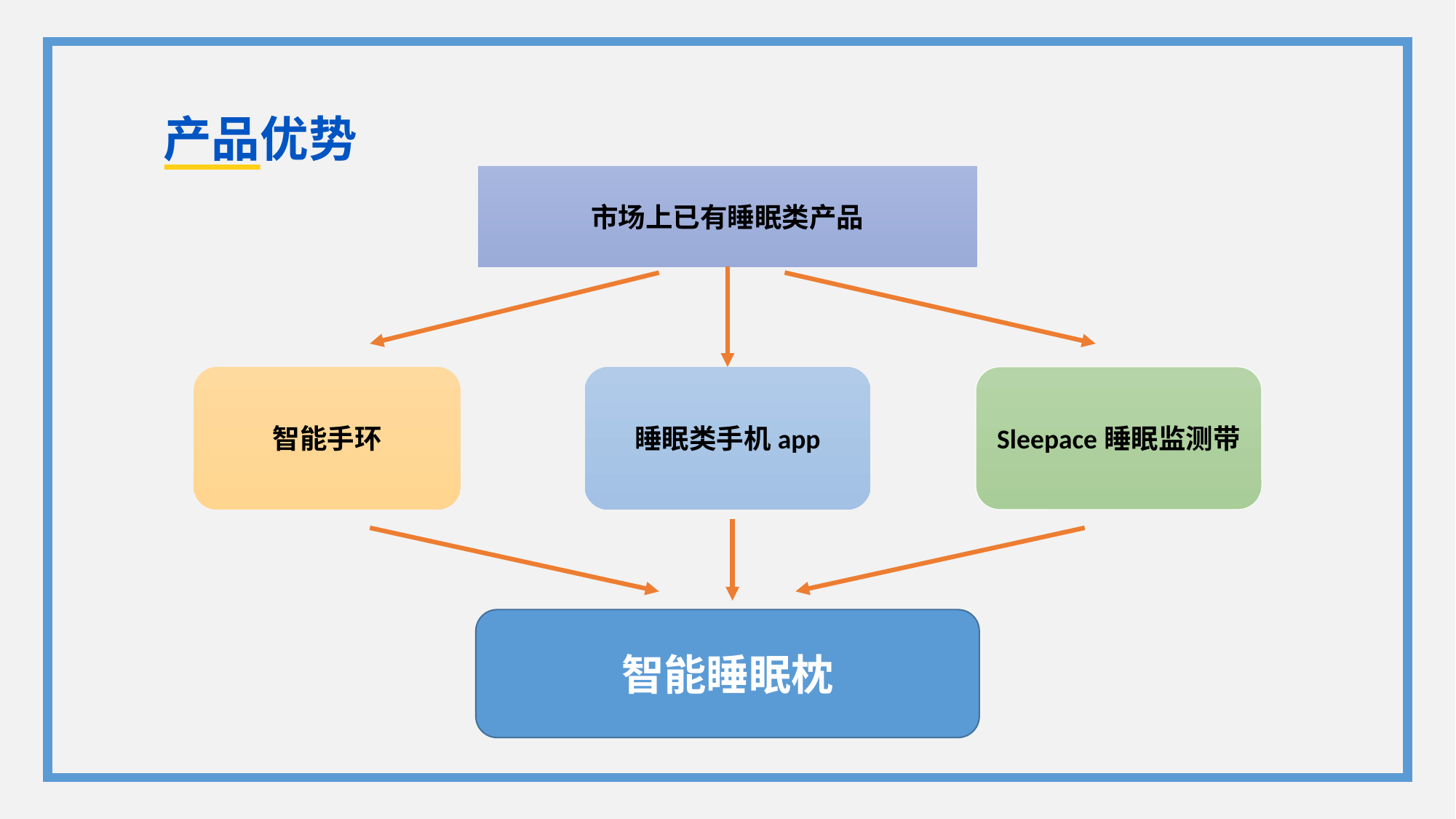

产品优势
市场上已有睡眠类产品
睡眠类手机app
Sleepace睡眠监测带
智能手环
智能睡眠枕